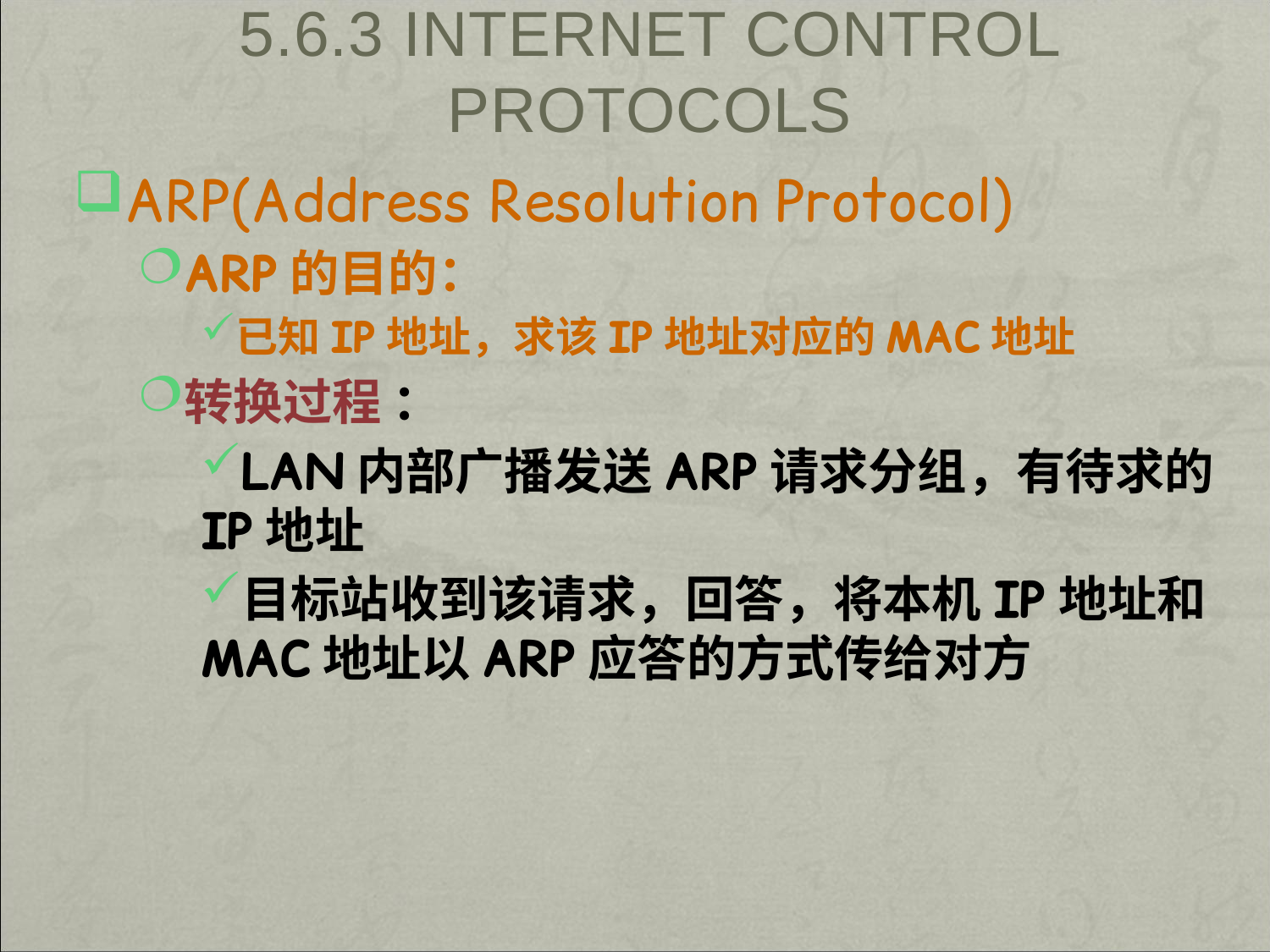

# 5.6.3 Internet Control Protocols
ARP(Address Resolution Protocol)
ARP的目的：
已知IP地址，求该IP地址对应的MAC地址
转换过程 ：
LAN内部广播发送ARP请求分组，有待求的IP地址
目标站收到该请求，回答，将本机IP地址和MAC地址以ARP应答的方式传给对方

113